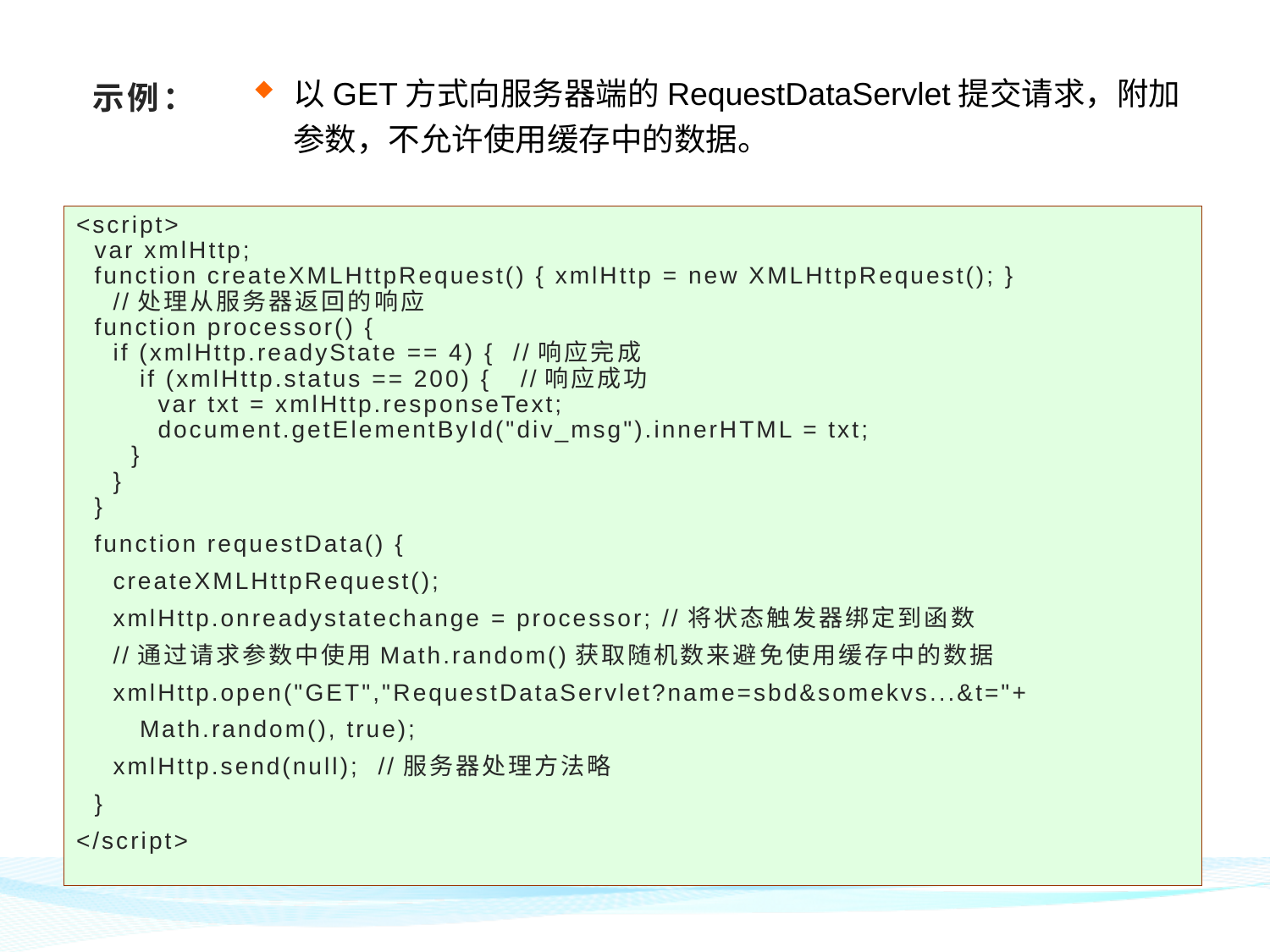

以GET方式向服务器端的RequestDataServlet提交请求，附加参数，不允许使用缓存中的数据。
# 示例：
<script>
  var xmlHttp;
  function createXMLHttpRequest() { xmlHttp = new XMLHttpRequest(); }
    //处理从服务器返回的响应
  function processor() {
    if (xmlHttp.readyState == 4) {  //响应完成
	if (xmlHttp.status == 200) {	//响应成功
	  var txt = xmlHttp.responseText;
	  document.getElementById("div_msg").innerHTML = txt;
      }
    }
  }
  function requestData() {
    createXMLHttpRequest();
    xmlHttp.onreadystatechange = processor; //将状态触发器绑定到函数
    //通过请求参数中使用Math.random()获取随机数来避免使用缓存中的数据
    xmlHttp.open("GET","RequestDataServlet?name=sbd&somekvs...&t="+ Math.random(), true);
    xmlHttp.send(null);  //服务器处理方法略
  }
</script>

226